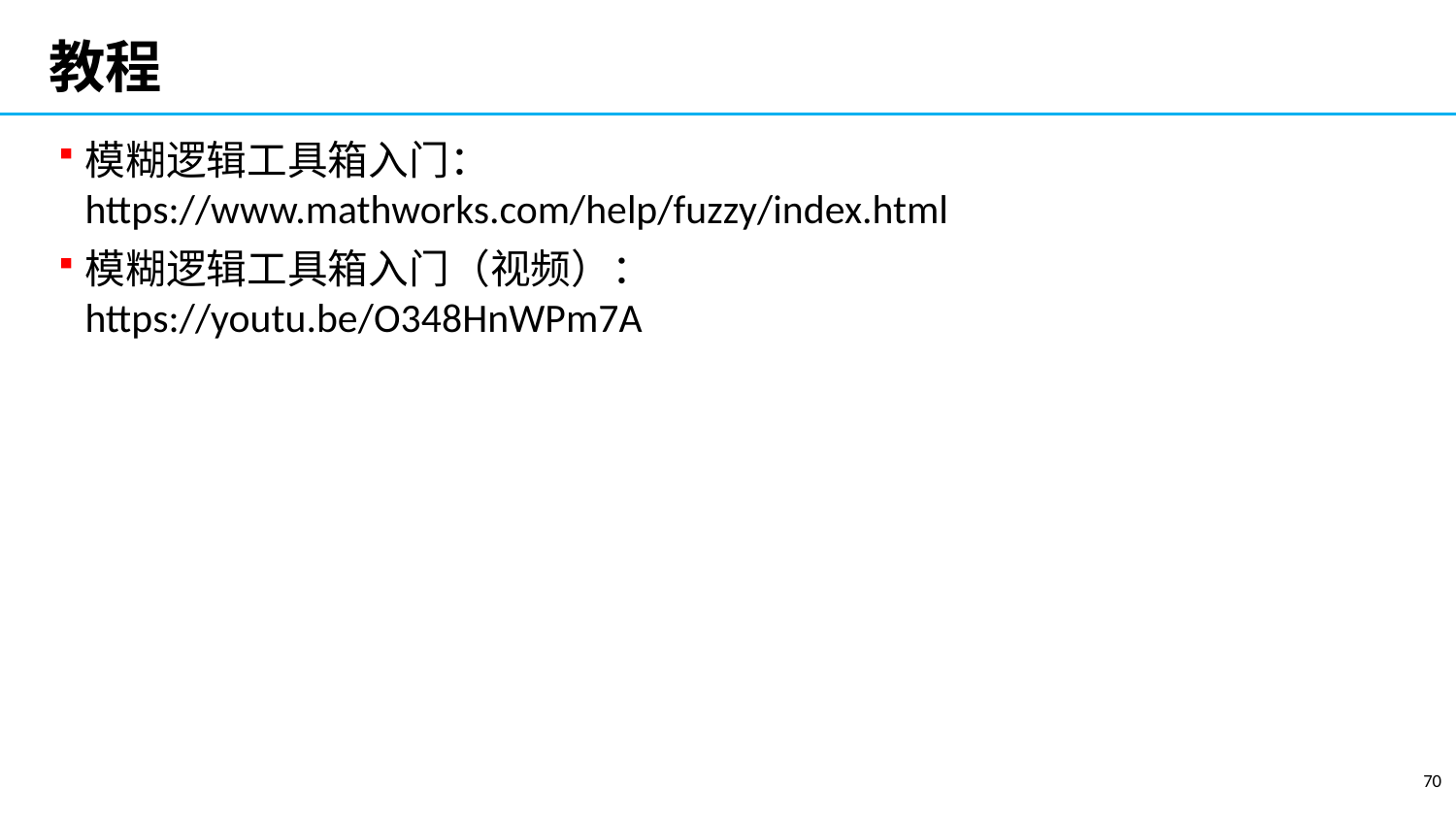

# 教程

模糊逻辑工具箱入门：
https://www.mathworks.com/help/fuzzy/index.html
模糊逻辑工具箱入门（视频）：
https://youtu.be/O348HnWPm7A
70